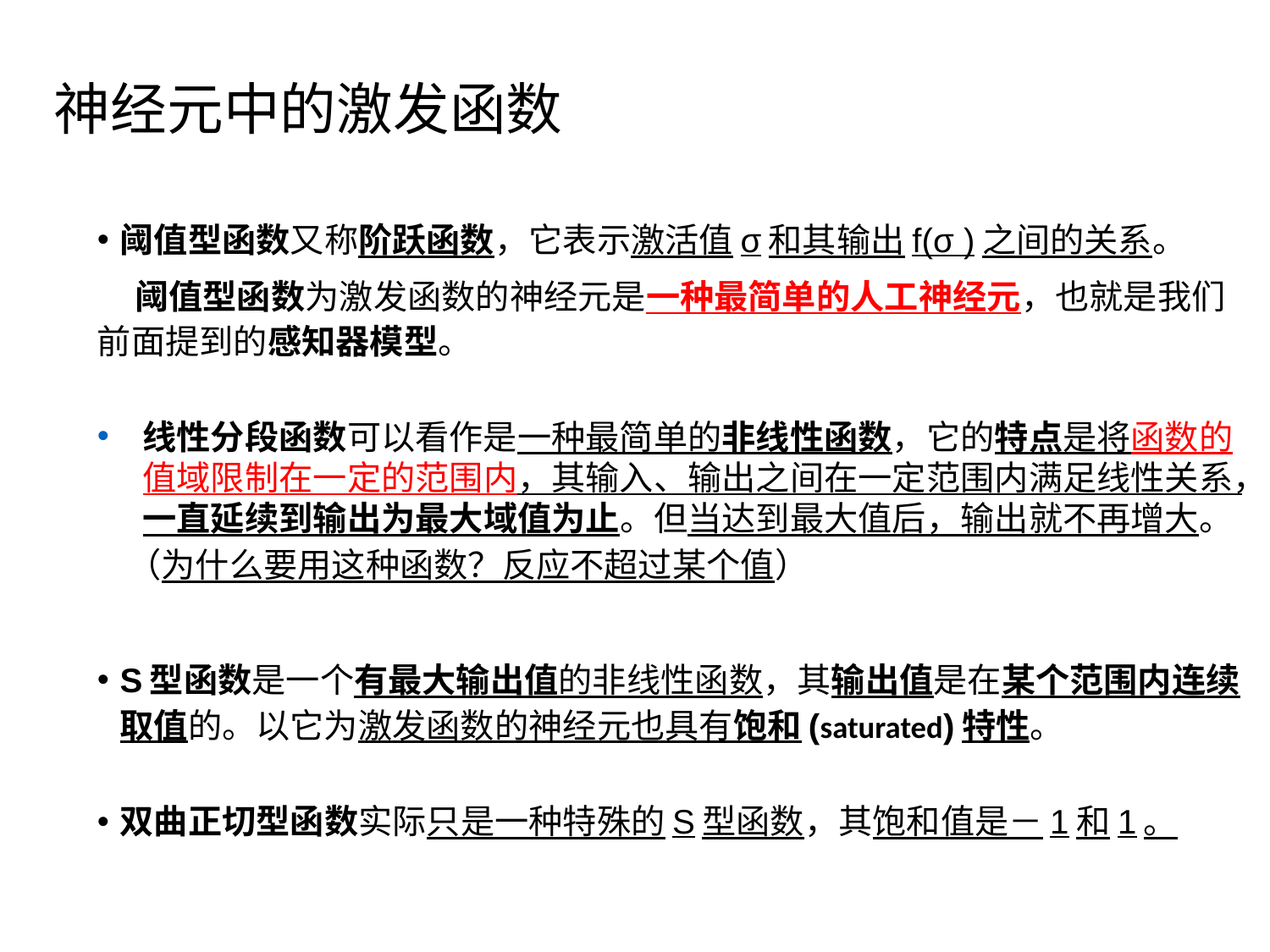

# 神经元中的激发函数
阈值型函数又称阶跃函数，它表示激活值σ和其输出f(σ )之间的关系。
    阈值型函数为激发函数的神经元是一种最简单的人工神经元，也就是我们前面提到的感知器模型。

线性分段函数可以看作是一种最简单的非线性函数，它的特点是将函数的值域限制在一定的范围内，其输入、输出之间在一定范围内满足线性关系，一直延续到输出为最大域值为止。但当达到最大值后，输出就不再增大。
   （为什么要用这种函数？反应不超过某个值）

S型函数是一个有最大输出值的非线性函数，其输出值是在某个范围内连续取值的。以它为激发函数的神经元也具有饱和(saturated)特性。

双曲正切型函数实际只是一种特殊的S型函数，其饱和值是－1和1。